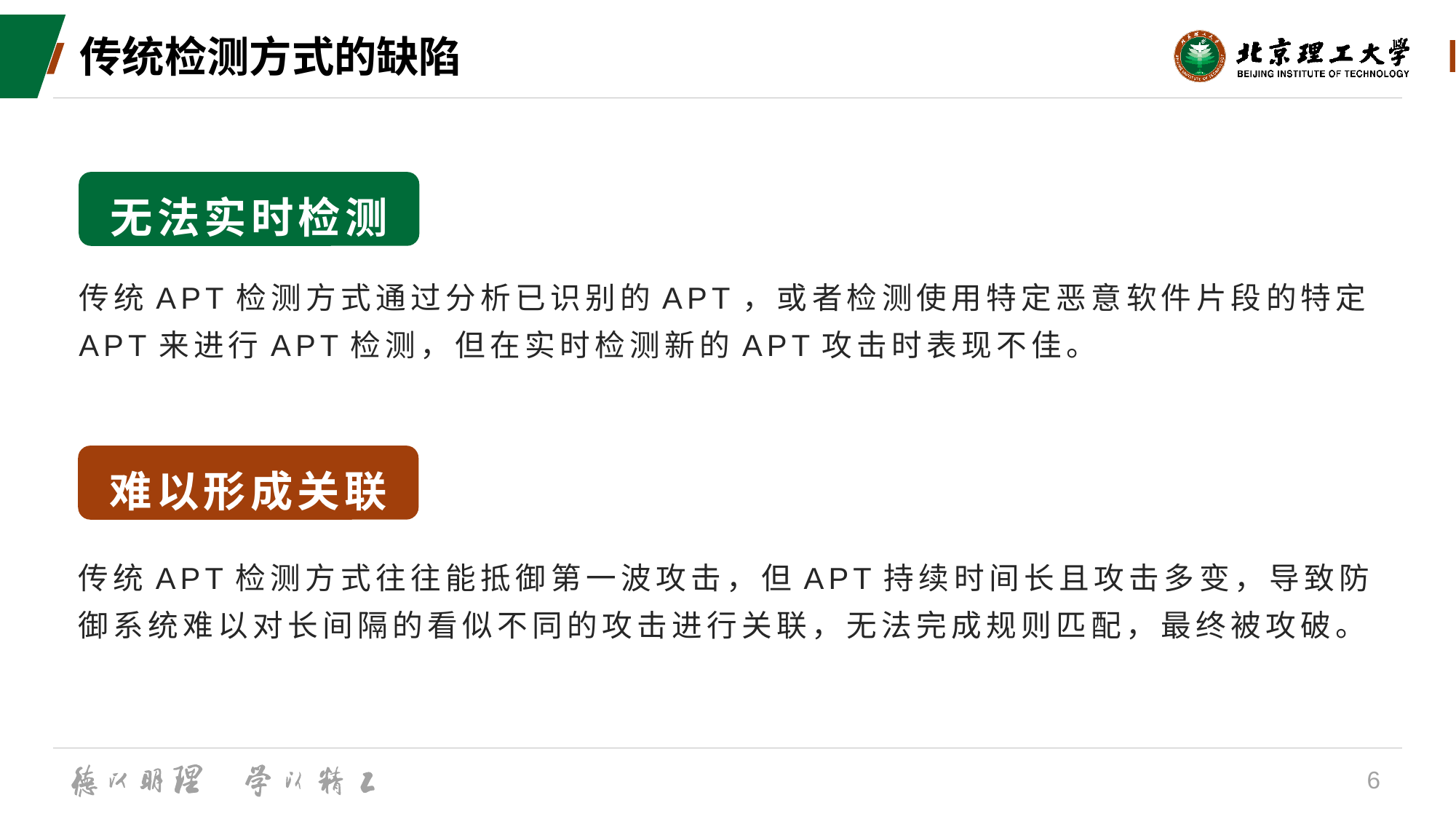

# 传统检测方式的缺陷
无法实时检测
传统APT检测方式通过分析已识别的APT，或者检测使用特定恶意软件片段的特定APT来进行APT检测，但在实时检测新的APT攻击时表现不佳。
难以形成关联
传统APT检测方式往往能抵御第一波攻击，但APT持续时间长且攻击多变，导致防御系统难以对长间隔的看似不同的攻击进行关联，无法完成规则匹配，最终被攻破。